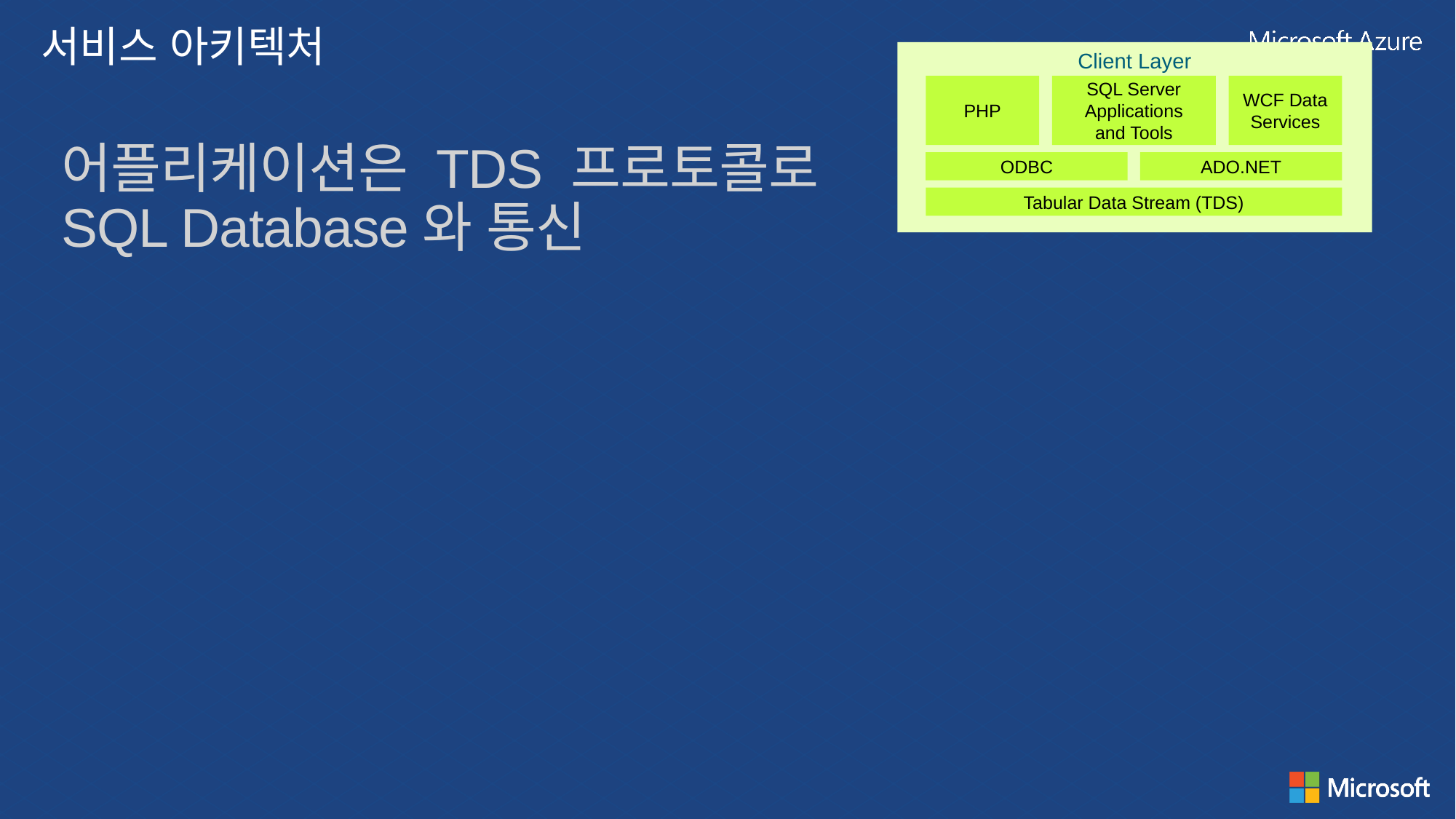

서비스 아키텍처
Client Layer
PHP
SQL Server
Applications
and Tools
WCF Data Services
ODBC
ADO.NET
Tabular Data Stream (TDS)
어플리케이션은 TDS 프로토콜로 SQL Database와 통신